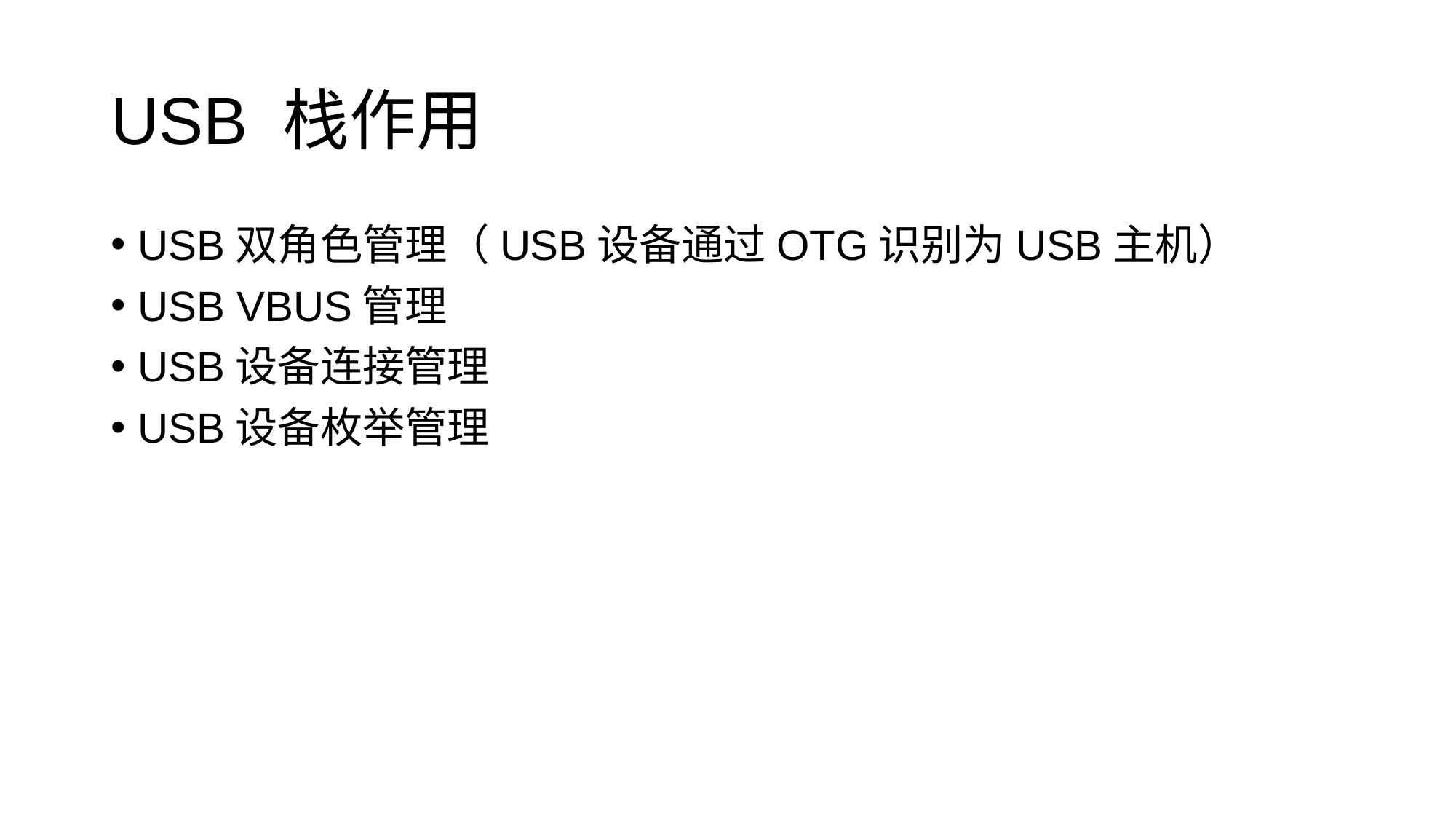

# USB 栈作用
USB双角色管理（USB设备通过OTG识别为USB主机）
USB VBUS管理
USB设备连接管理
USB设备枚举管理